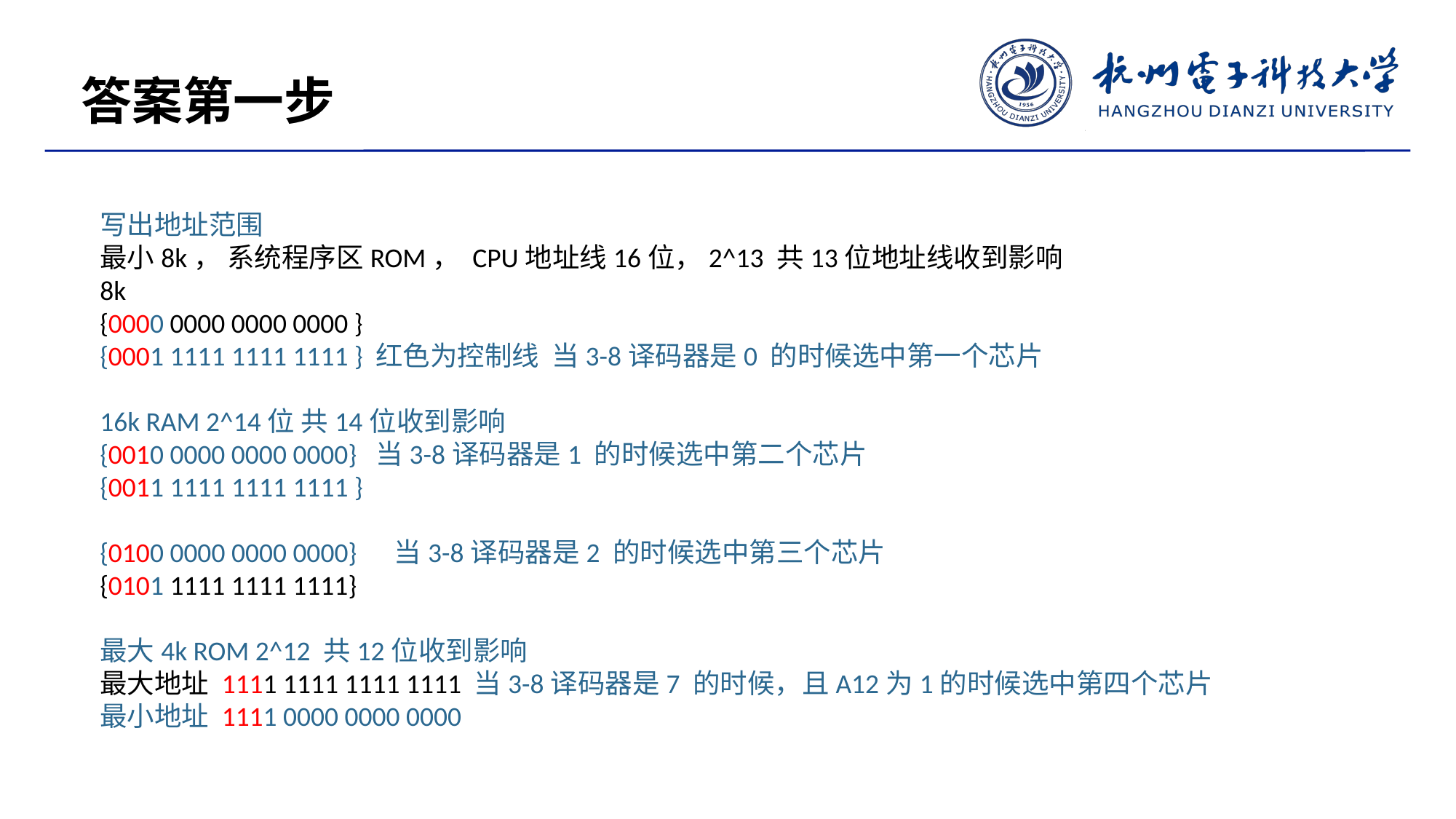

答案第一步
写出地址范围
最小8k， 系统程序区ROM， CPU地址线16位，2^13 共13位地址线收到影响
8k
{0000 0000 0000 0000 }
{0001 1111 1111 1111 } 红色为控制线  当3-8译码器是0 的时候选中第一个芯片

16k RAM 2^14位 共14位收到影响
{0010 0000 0000 0000}  当3-8译码器是1 的时候选中第二个芯片
{0011 1111 1111 1111 }

{0100 0000 0000 0000}     当3-8译码器是2 的时候选中第三个芯片
{0101 1111 1111 1111}

最大4k ROM 2^12 共12位收到影响
最大地址 1111 1111 1111 1111 当3-8译码器是7 的时候，且A12为1的时候选中第四个芯片
最小地址 1111 0000 0000 0000